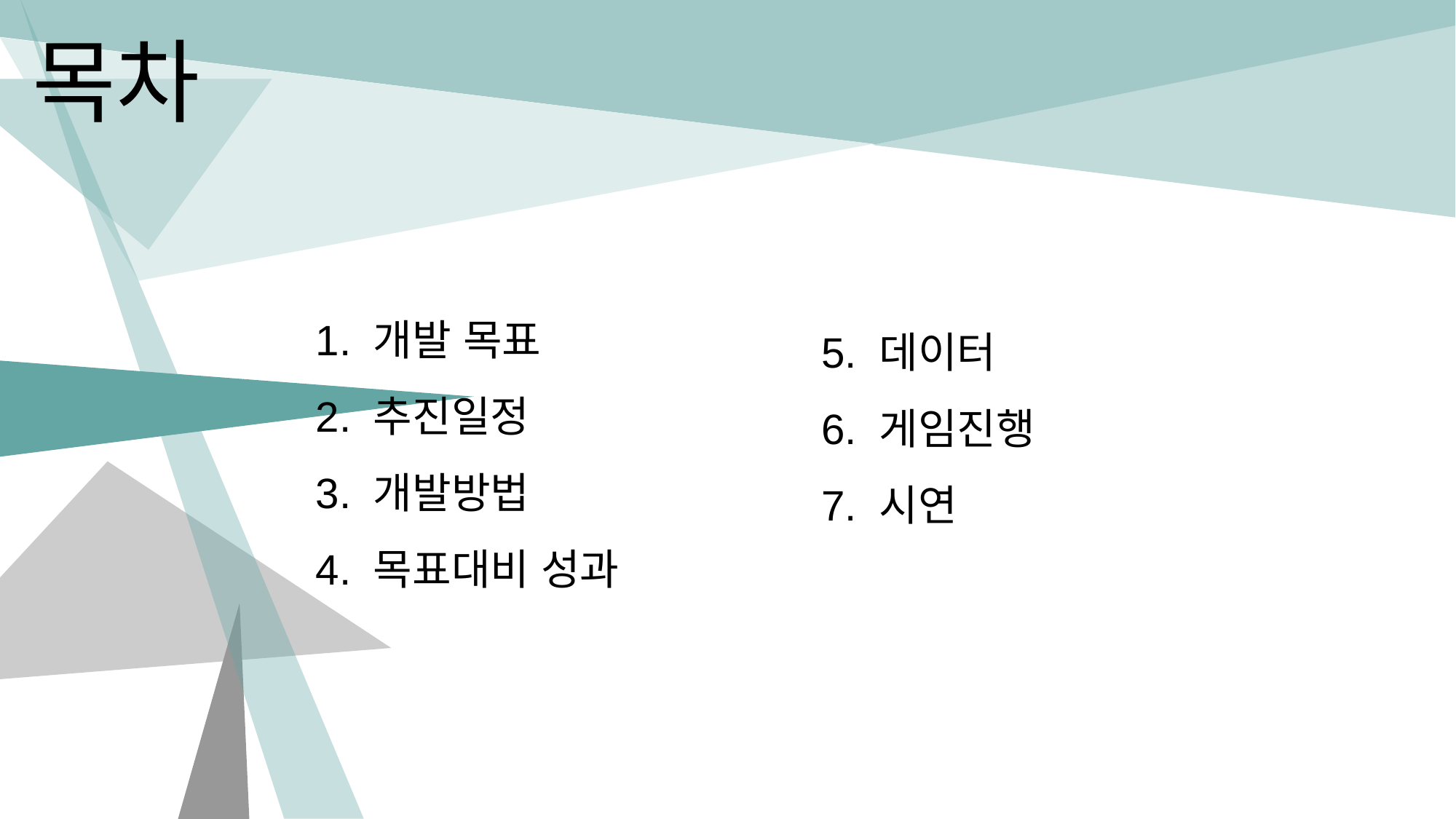

목차
1. 개발 목표
2. 추진일정
3. 개발방법
4. 목표대비 성과
# 5. 데이터 6. 게임진행 7. 시연